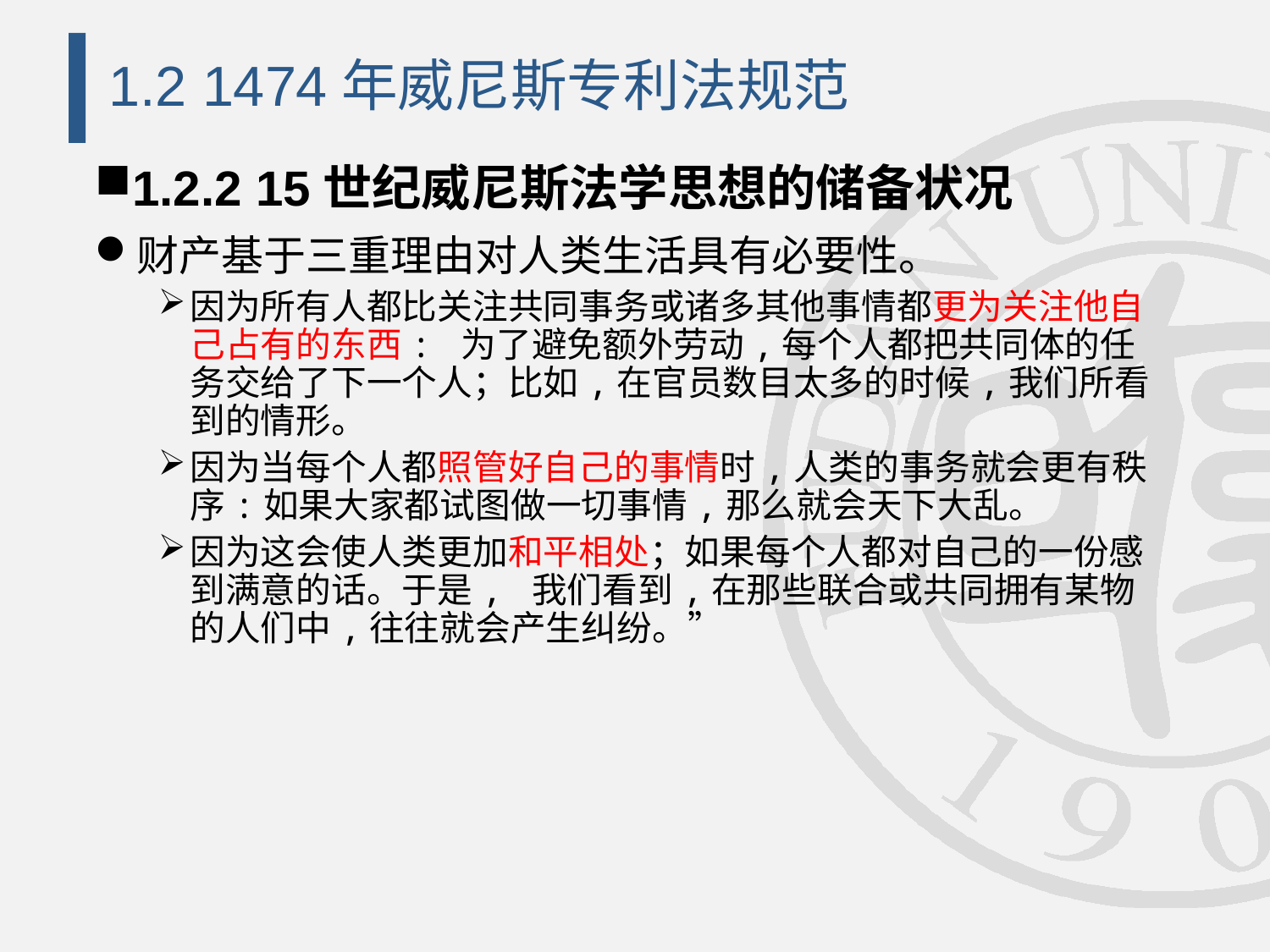

# 1.2 1474年威尼斯专利法规范
1.2.2 15世纪威尼斯法学思想的储备状况
财产基于三重理由对人类生活具有必要性。
因为所有人都比关注共同事务或诸多其他事情都更为关注他自己占有的东西: 为了避免额外劳动,每个人都把共同体的任务交给了下一个人；比如,在官员数目太多的时候,我们所看到的情形。
因为当每个人都照管好自己的事情时,人类的事务就会更有秩序:如果大家都试图做一切事情,那么就会天下大乱。
因为这会使人类更加和平相处；如果每个人都对自己的一份感到满意的话。于是, 我们看到,在那些联合或共同拥有某物的人们中,往往就会产生纠纷。”